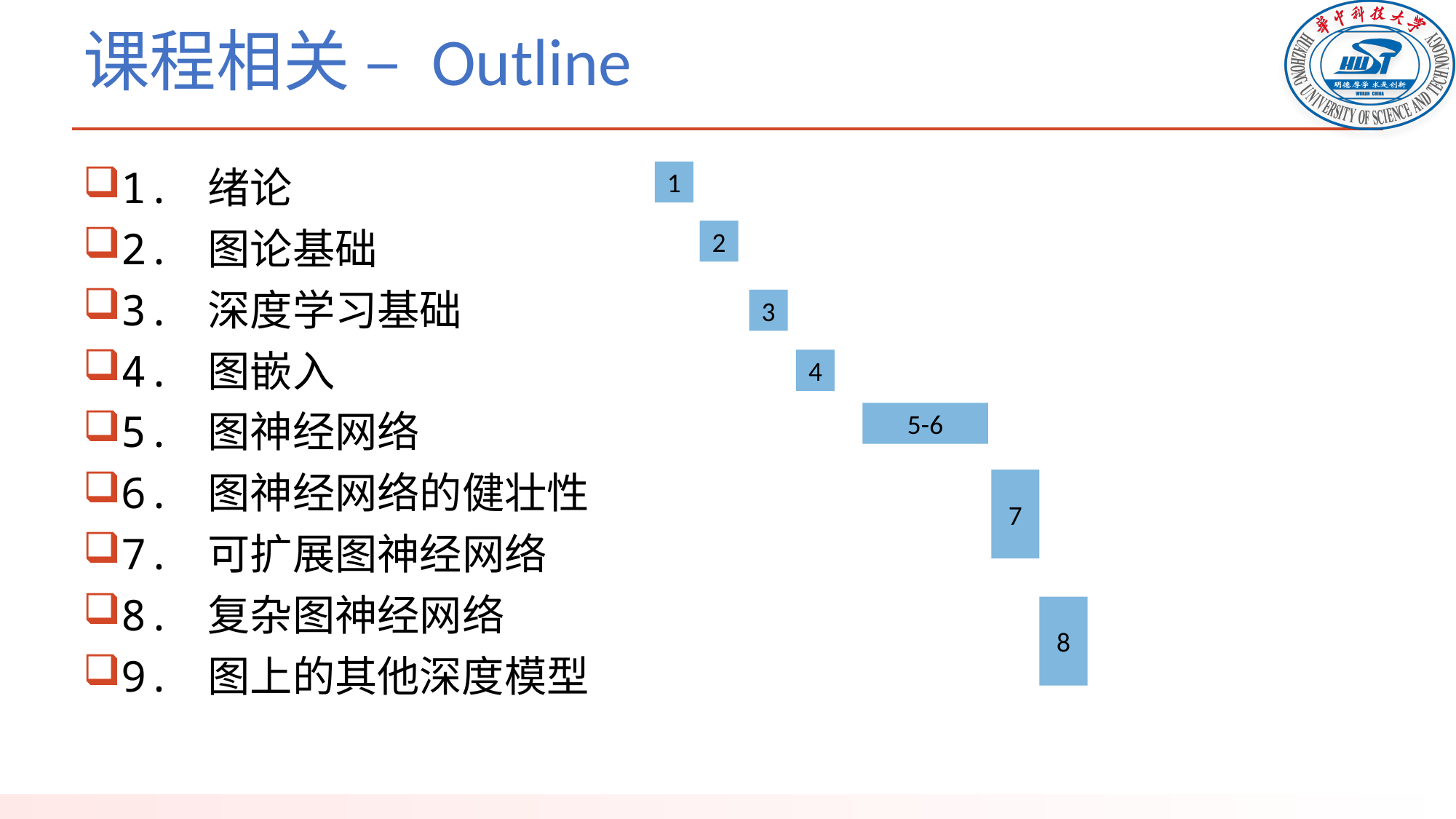

# 课程相关 – Outline
1. 绪论
2. 图论基础
3. 深度学习基础
4. 图嵌入
5. 图神经网络
6. 图神经网络的健壮性
7. 可扩展图神经网络
8. 复杂图神经网络
9. 图上的其他深度模型
1
2
3
4
5-6
7
8